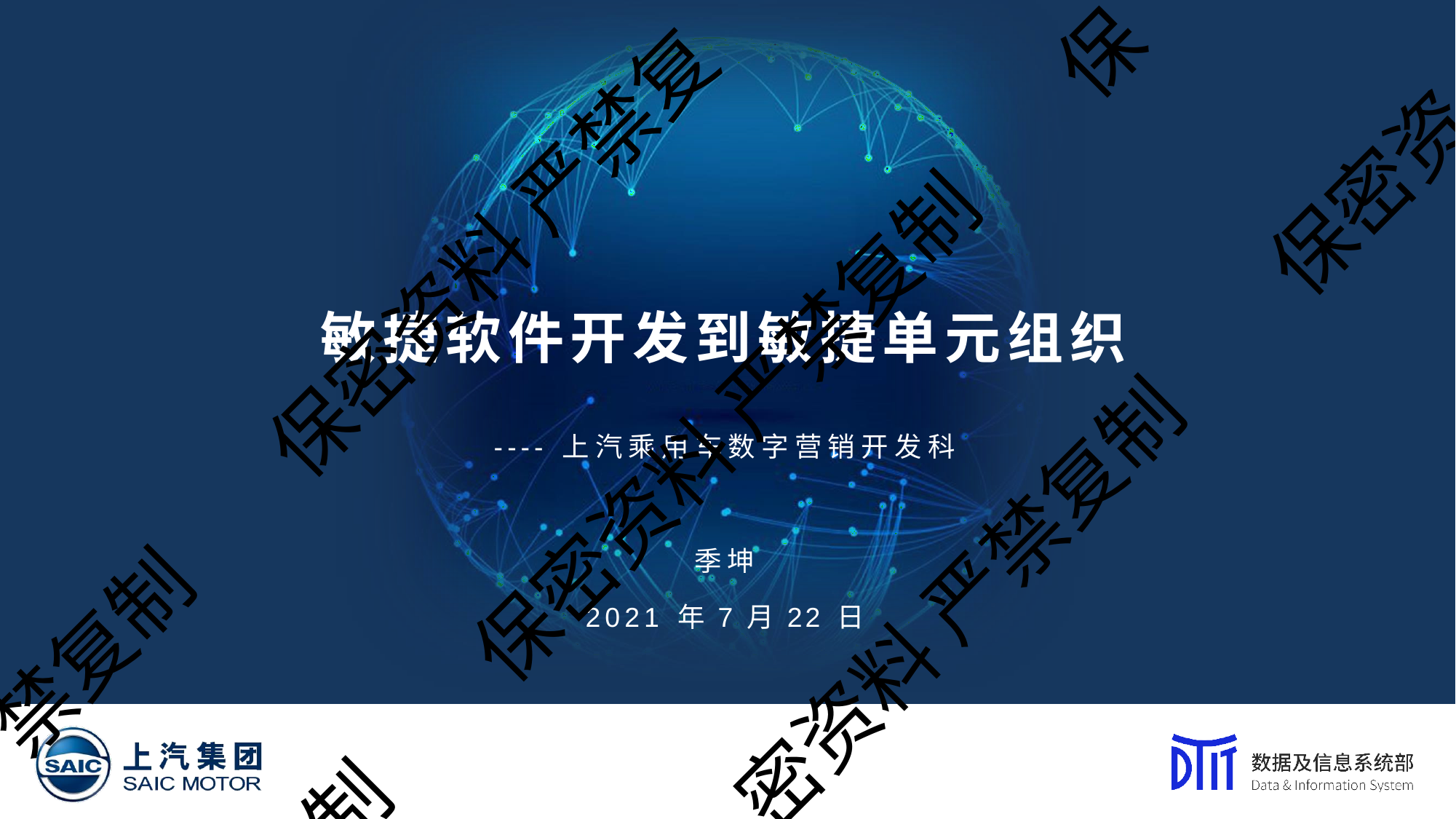

保

保密资
保密资料 严禁复
# 敏捷软件开发到敏捷单元组织
保密资料 严禁复制
---- 上汽乘用车数字营销开发科

季坤
2021 年 7 月 22 日
密资料 严禁复制
禁复制

制